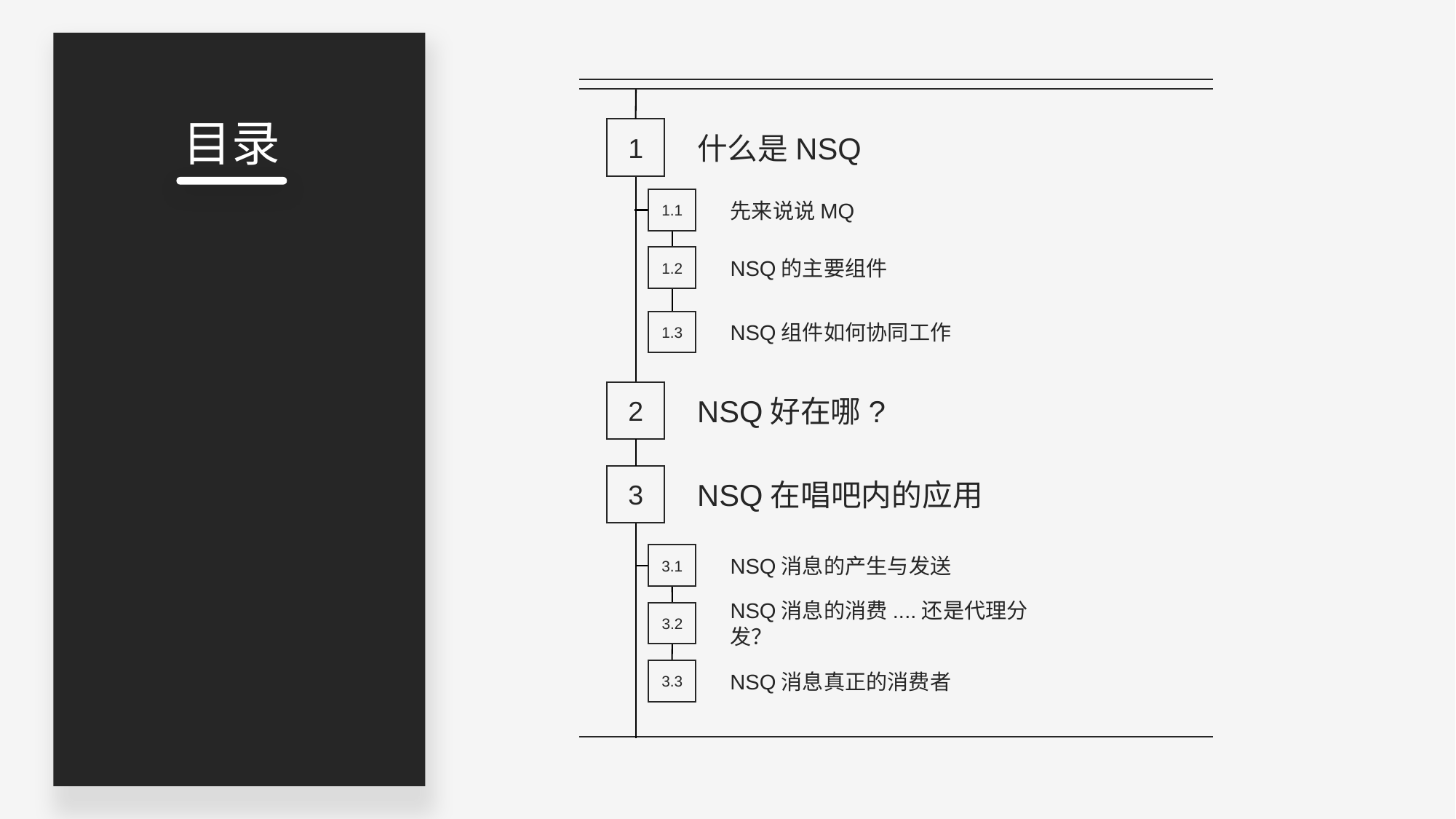

什么是NSQ
1
NSQ好在哪?
2
先来说说MQ
1.1
NSQ的主要组件
1.2
NSQ组件如何协同工作
1.3
NSQ消息的产生与发送
3.1
NSQ消息的消费....还是代理分发？
3.2
NSQ消息真正的消费者
3.3
NSQ在唱吧内的应用
3
目录